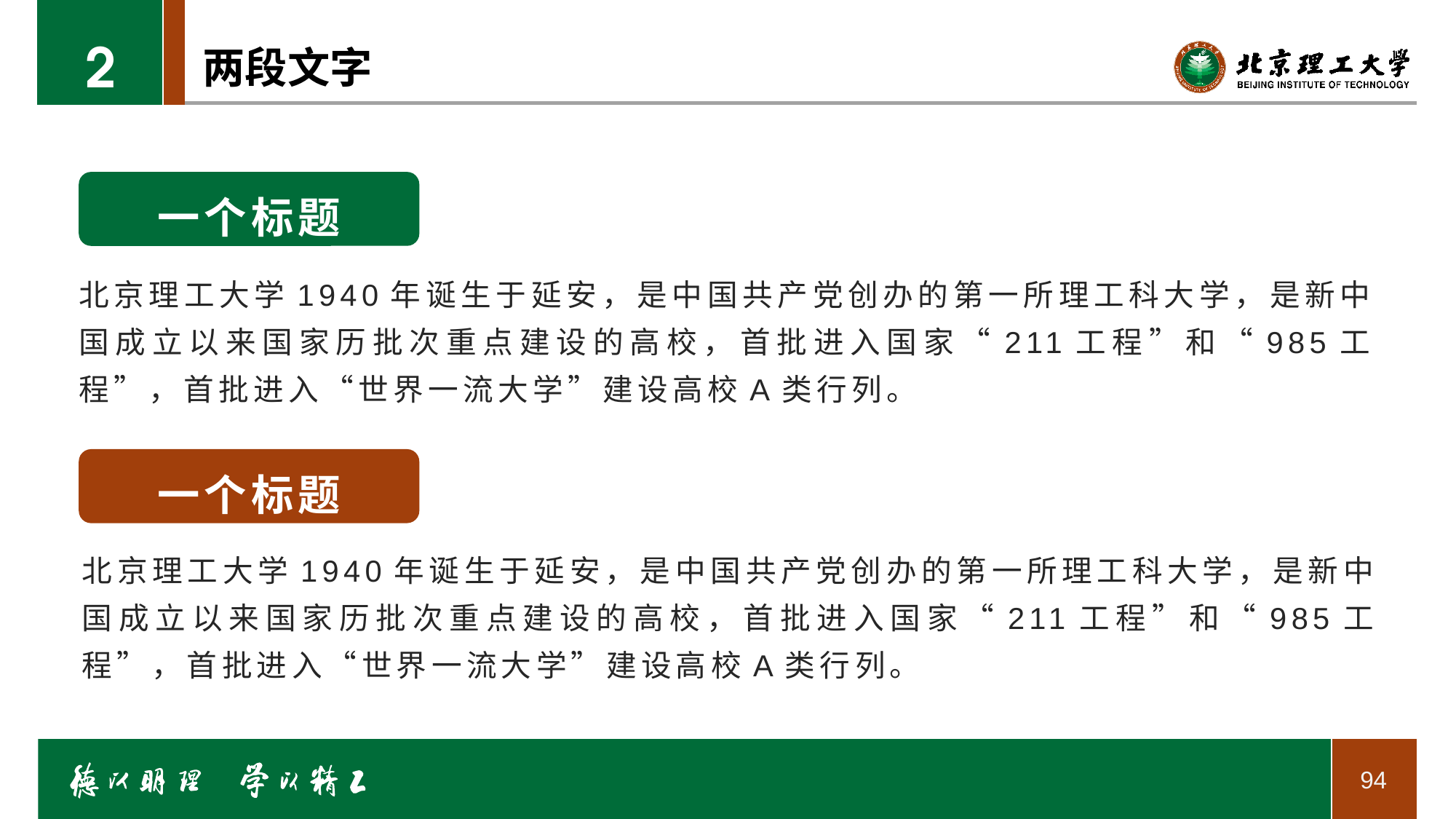

2
# 两段文字
一个标题
北京理工大学1940年诞生于延安，是中国共产党创办的第一所理工科大学，是新中国成立以来国家历批次重点建设的高校，首批进入国家“211工程”和“985工程”，首批进入“世界一流大学”建设高校A类行列。
一个标题
北京理工大学1940年诞生于延安，是中国共产党创办的第一所理工科大学，是新中国成立以来国家历批次重点建设的高校，首批进入国家“211工程”和“985工程”，首批进入“世界一流大学”建设高校A类行列。